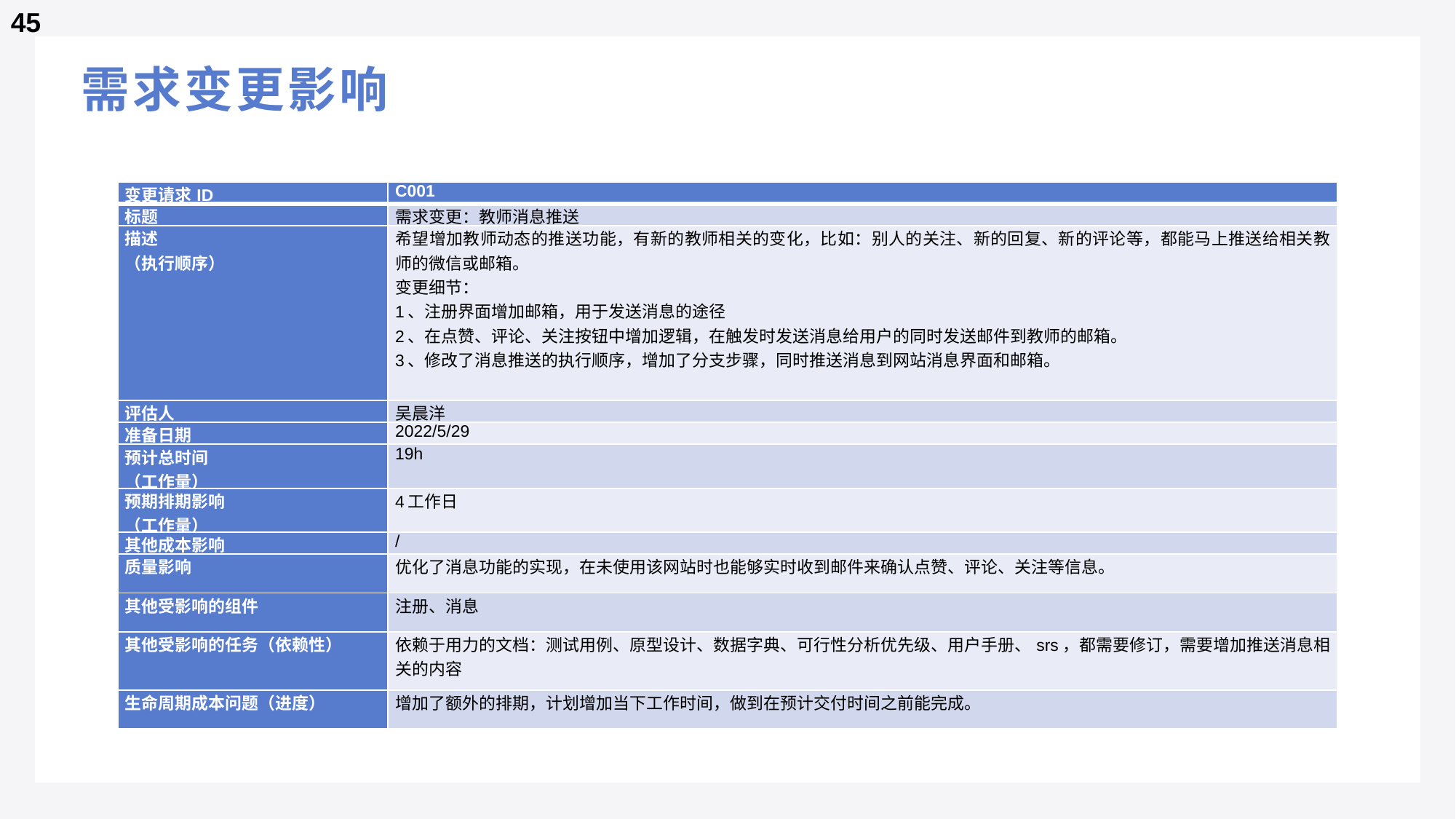

45
# 需求变更影响
权力
1.深入用户群体，用户沟通
2.协助、引导用户做出决策
3.作为开发组和用户之间的桥梁
| 变更请求ID | C001 |
| --- | --- |
| 标题 | 需求变更：教师消息推送 |
| 描述 （执行顺序） | 希望增加教师动态的推送功能，有新的教师相关的变化，比如：别人的关注、新的回复、新的评论等，都能马上推送给相关教师的微信或邮箱。 变更细节： 1、注册界面增加邮箱，用于发送消息的途径 2、在点赞、评论、关注按钮中增加逻辑，在触发时发送消息给用户的同时发送邮件到教师的邮箱。 3、修改了消息推送的执行顺序，增加了分支步骤，同时推送消息到网站消息界面和邮箱。 |
| 评估人 | 吴晨洋 |
| 准备日期 | 2022/5/29 |
| 预计总时间 （工作量） | 19h |
| 预期排期影响 （工作量） | 4工作日 |
| 其他成本影响 | / |
| 质量影响 | 优化了消息功能的实现，在未使用该网站时也能够实时收到邮件来确认点赞、评论、关注等信息。 |
| 其他受影响的组件 | 注册、消息 |
| 其他受影响的任务（依赖性） | 依赖于用力的文档：测试用例、原型设计、数据字典、可行性分析优先级、用户手册、srs，都需要修订，需要增加推送消息相关的内容 |
| 生命周期成本问题（进度） | 增加了额外的排期，计划增加当下工作时间，做到在预计交付时间之前能完成。 |
权力
1.提出对项目功能的意见
2.提出对原型设计的意见
3.提出所需要的需求